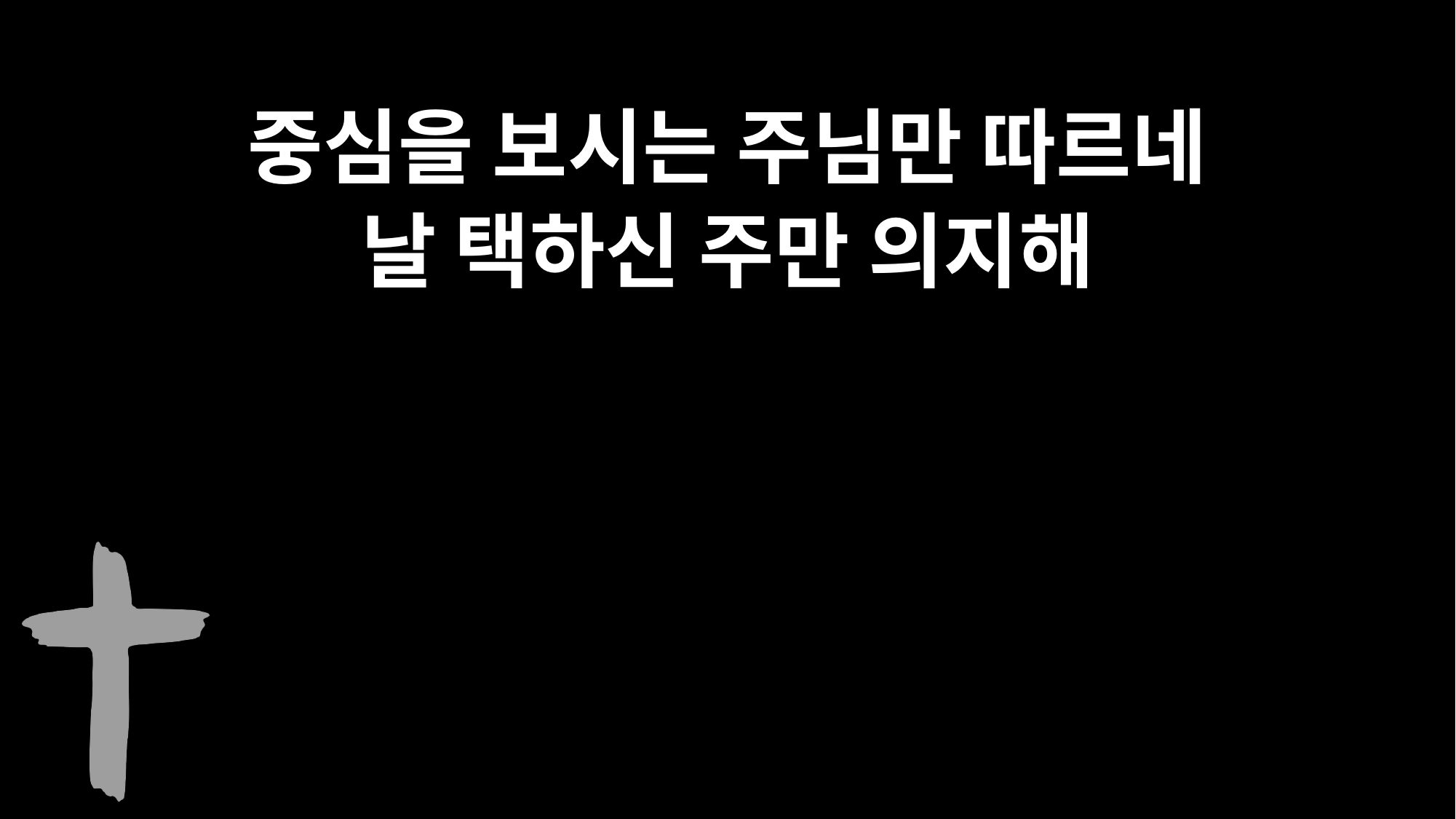

중심을 보시는 주님만 따르네
날 택하신 주만 의지해